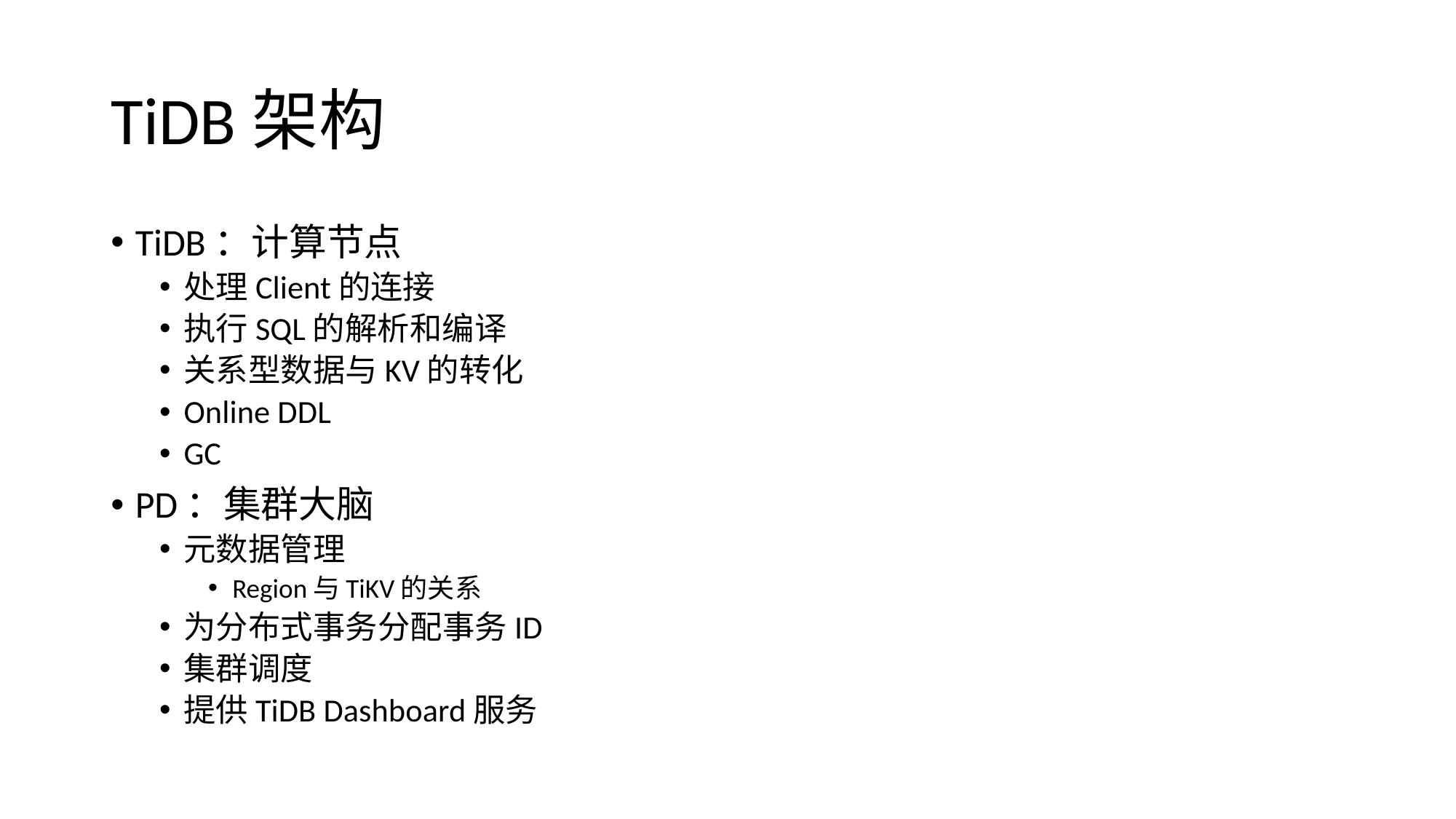

# TiDB架构
TiDB：计算节点
处理Client的连接
执行SQL的解析和编译
关系型数据与KV的转化
Online DDL
GC
PD：集群大脑
元数据管理
Region与TiKV的关系
为分布式事务分配事务ID
集群调度
提供TiDB Dashboard服务